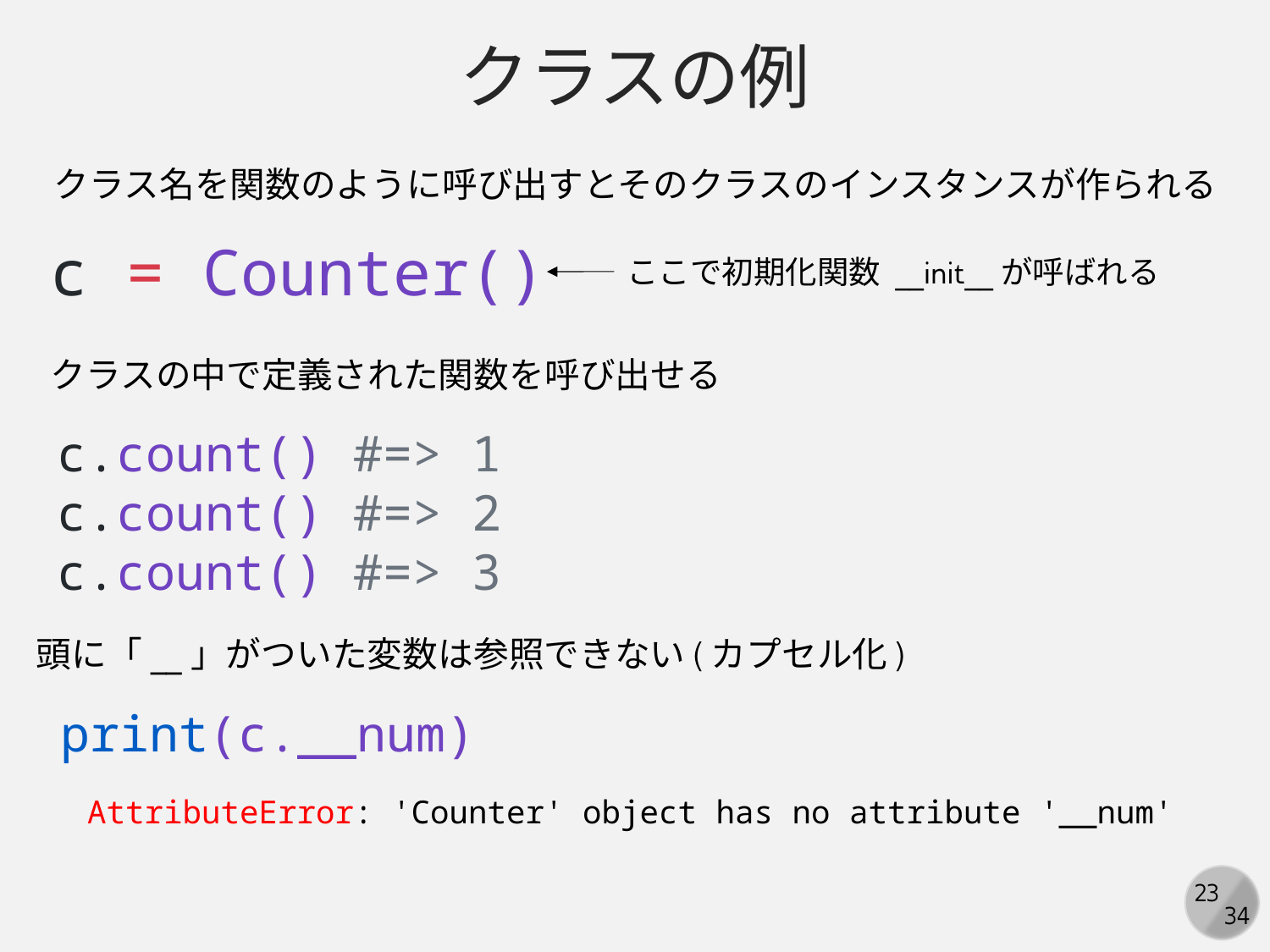

クラスの例
クラス名を関数のように呼び出すとそのクラスのインスタンスが作られる
c = Counter()
ここで初期化関数 __init__が呼ばれる
クラスの中で定義された関数を呼び出せる
c.count() #=> 1
c.count() #=> 2
c.count() #=> 3
頭に「__」がついた変数は参照できない(カプセル化)
print(c.__num)
AttributeError: 'Counter' object has no attribute '__num'